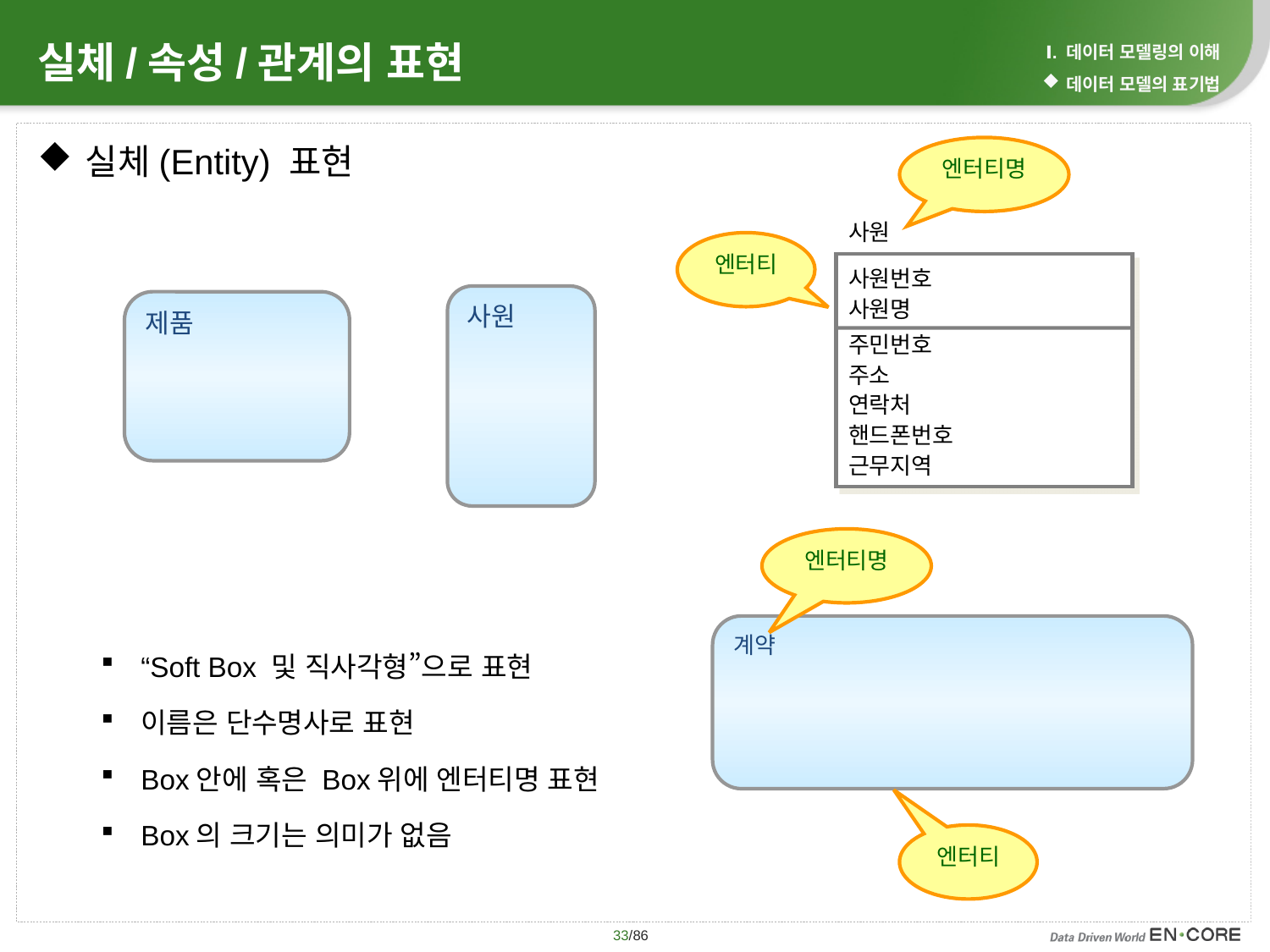

# 실체/속성/관계의 표현
Ⅰ. 데이터 모델링의 이해
데이터 모델의 표기법
실체(Entity) 표현

“Soft Box 및 직사각형”으로 표현
이름은 단수명사로 표현
Box안에 혹은 Box위에 엔터티명 표현
Box의 크기는 의미가 없음

엔터티명
사원
사원번호
사원명
주민번호
주소
연락처
핸드폰번호
근무지역

엔터티
사원
제품
엔터티명
계약
엔터티